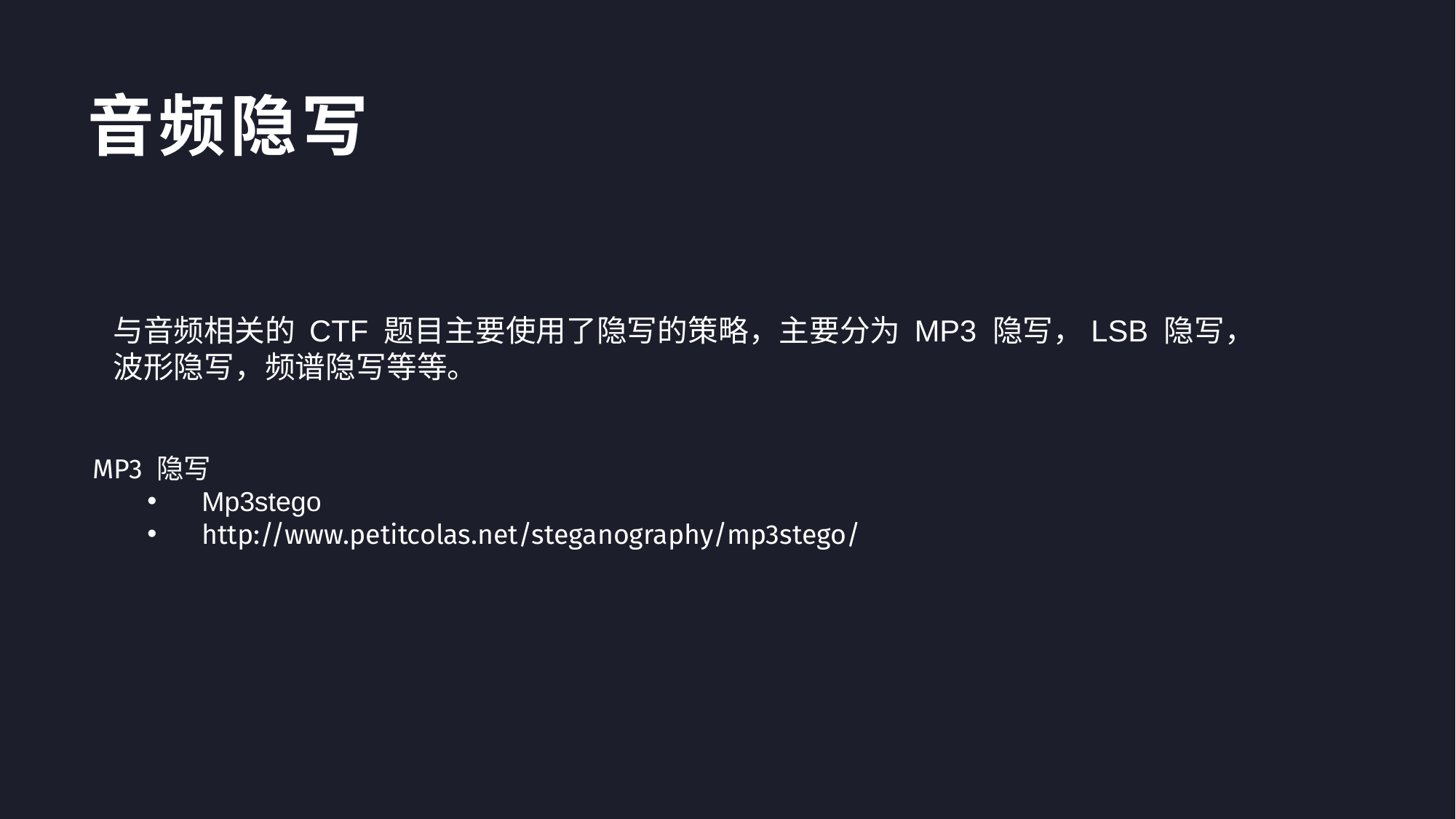

音频隐写
与音频相关的 CTF 题目主要使用了隐写的策略，主要分为 MP3 隐写，LSB 隐写，波形隐写，频谱隐写等等。
MP3 隐写
Mp3stego
http://www.petitcolas.net/steganography/mp3stego/